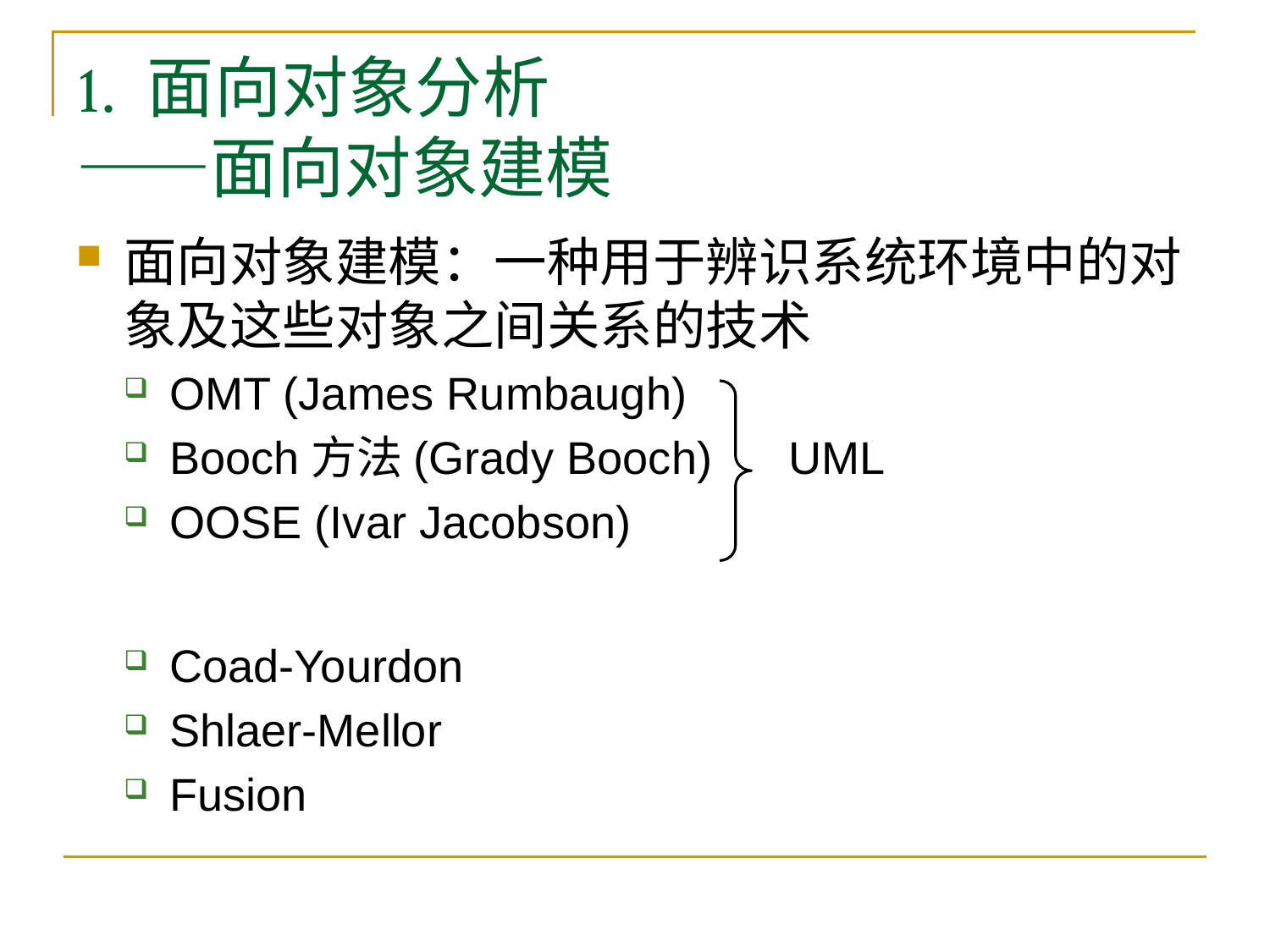

# 1. 面向对象分析 ——面向对象建模
面向对象建模：一种用于辨识系统环境中的对象及这些对象之间关系的技术
OMT (James Rumbaugh)
Booch方法(Grady Booch)      UML
OOSE (Ivar Jacobson)

Coad-Yourdon
Shlaer-Mellor
Fusion